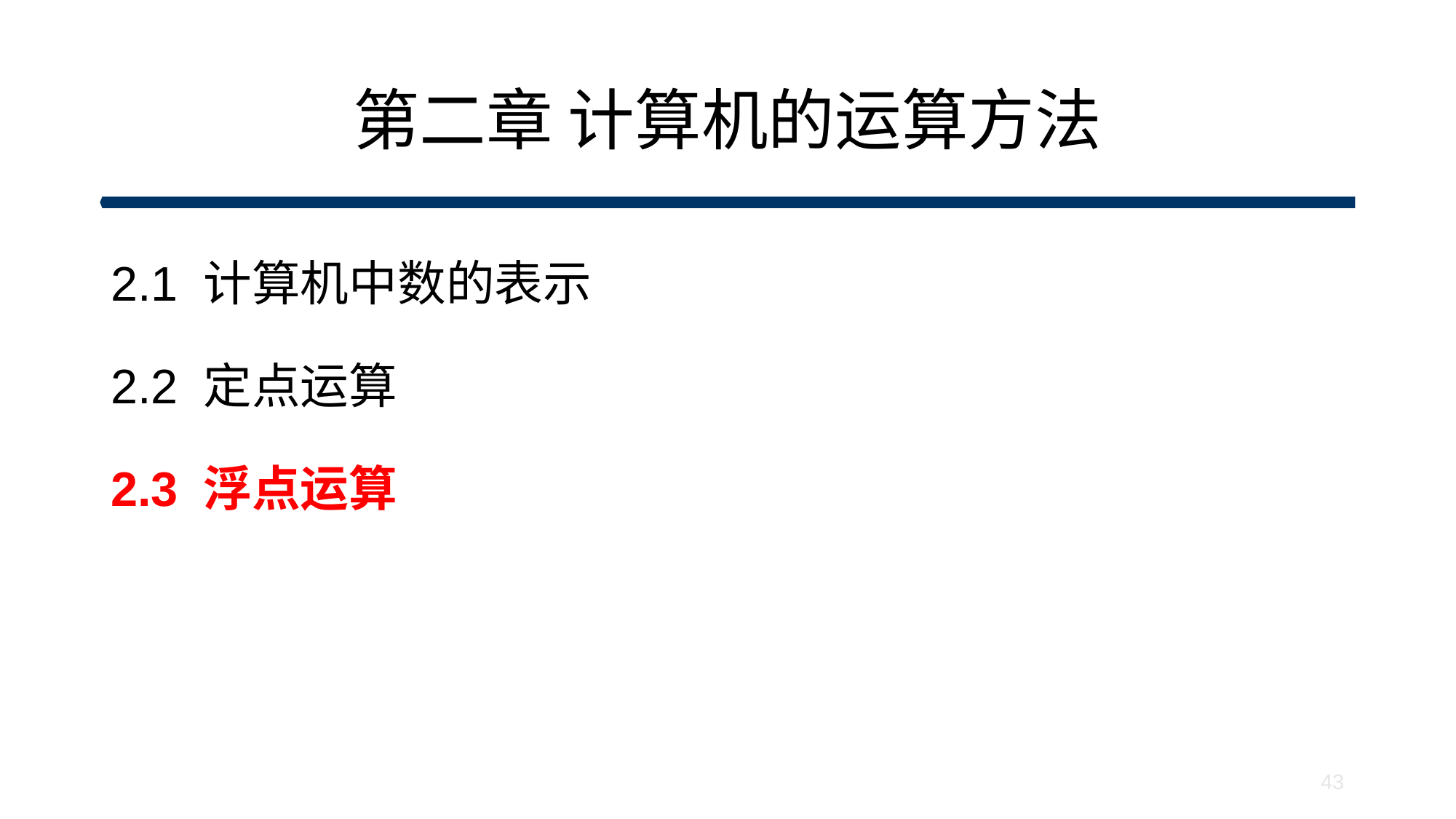

# 第二章 计算机的运算方法
2.1 计算机中数的表示
2.2 定点运算
2.3 浮点运算
43